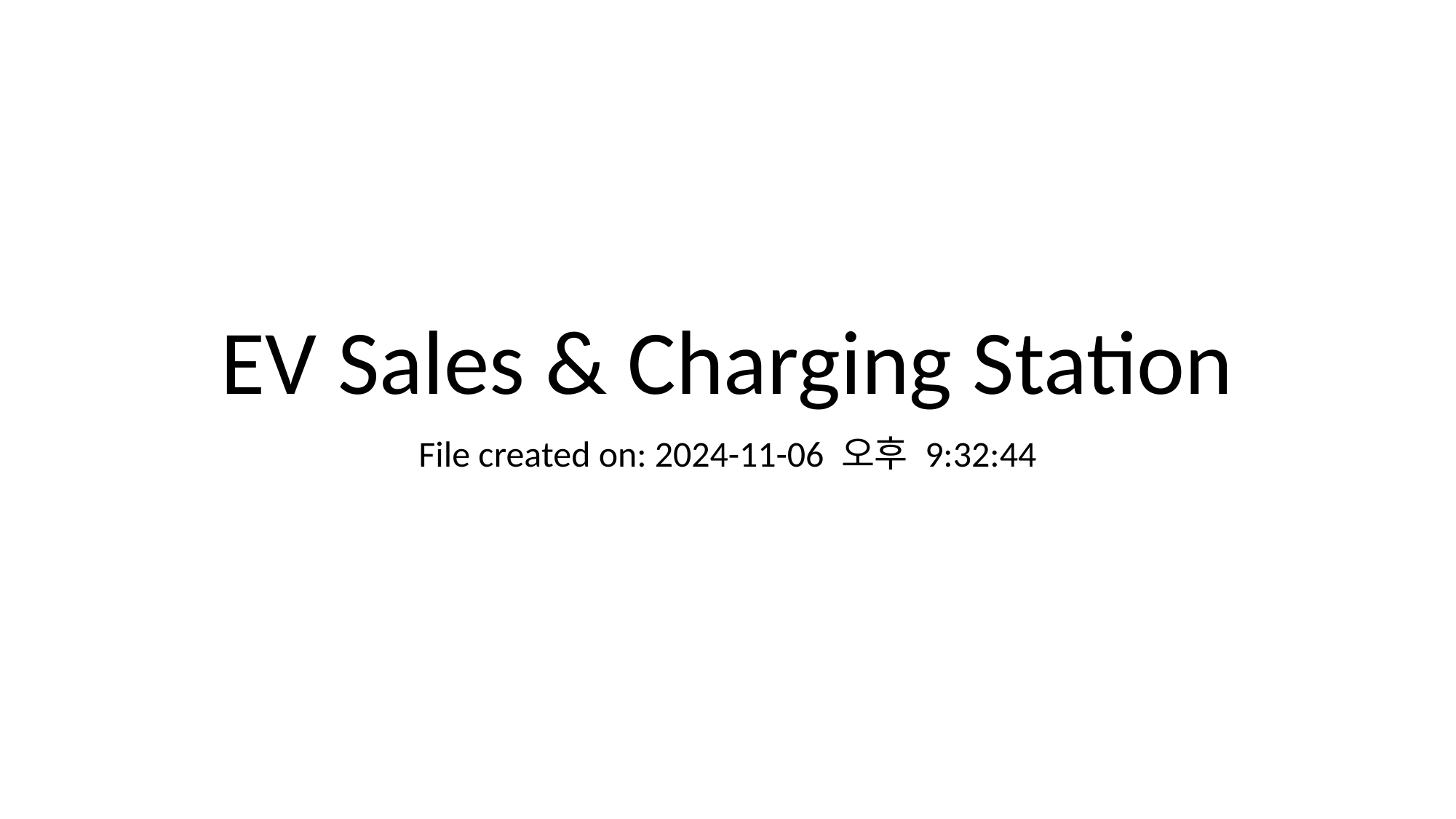

# EV Sales & Charging Station
File created on: 2024-11-06 오후 9:32:44